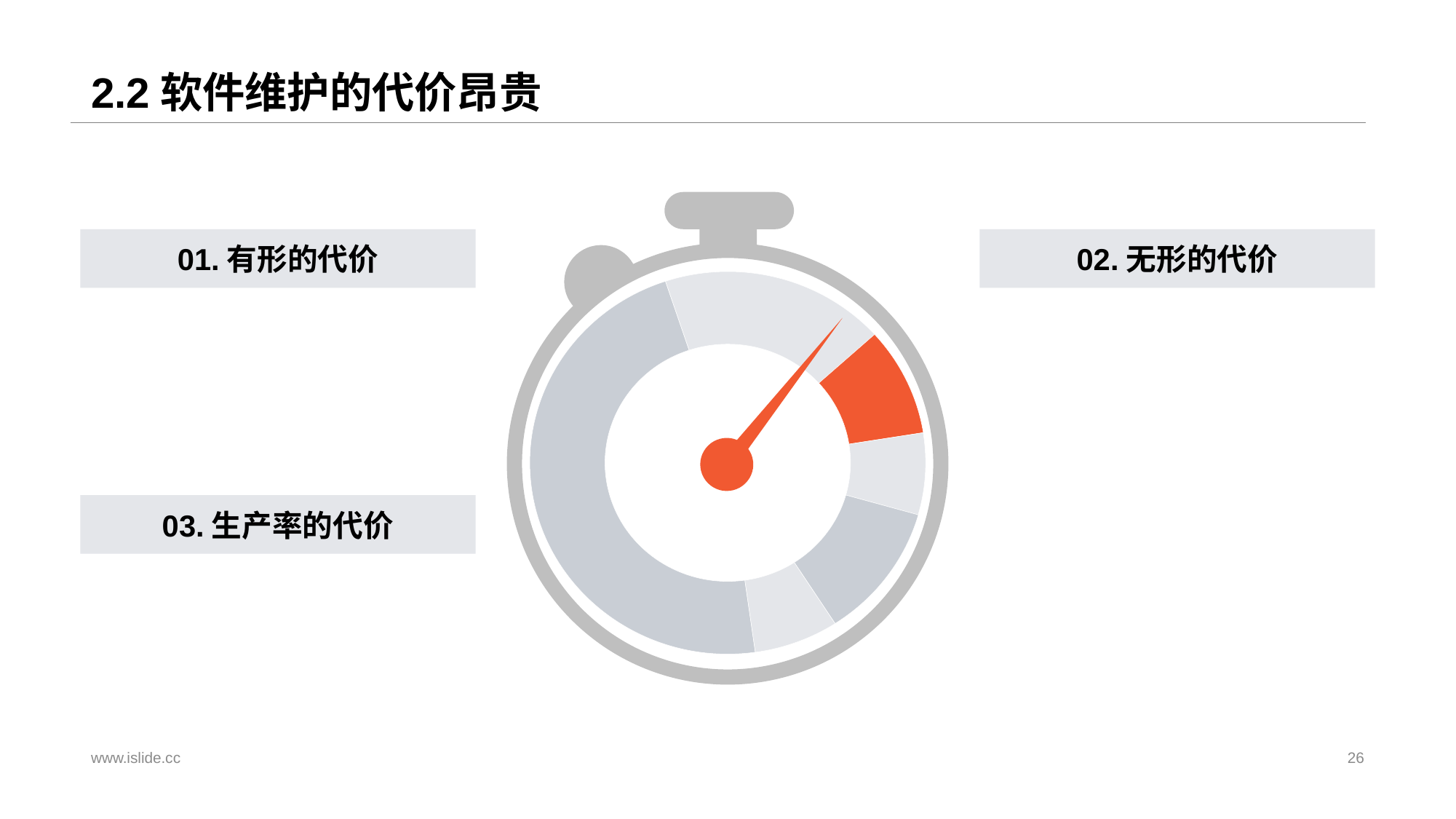

# 2.2软件维护的代价昂贵

01.有形的代价
02.无形的代价
03.生产率的代价
www.islide.cc
26